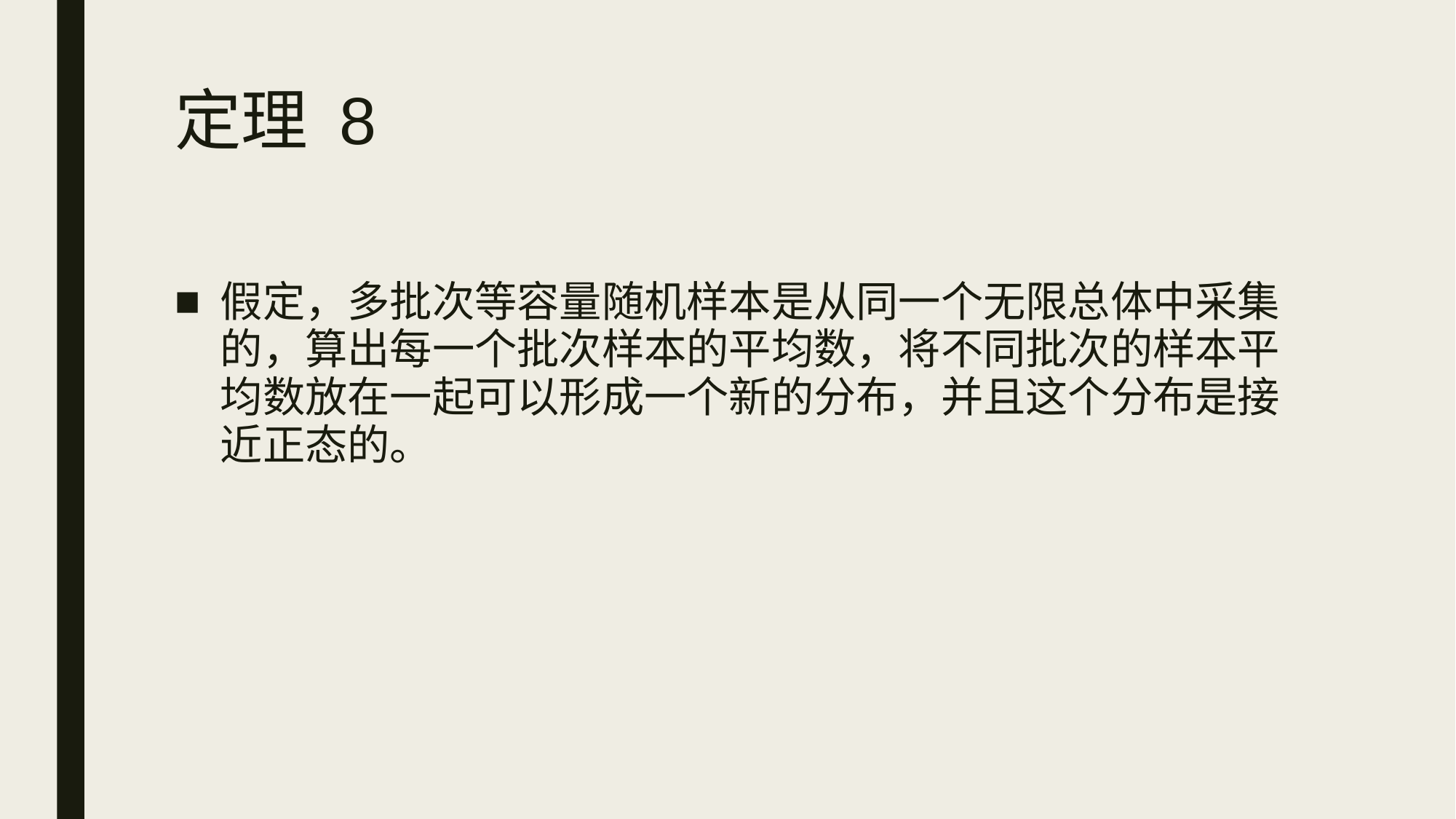

# 定理 8
假定，多批次等容量随机样本是从同一个无限总体中采集的，算出每一个批次样本的平均数，将不同批次的样本平均数放在一起可以形成一个新的分布，并且这个分布是接近正态的。